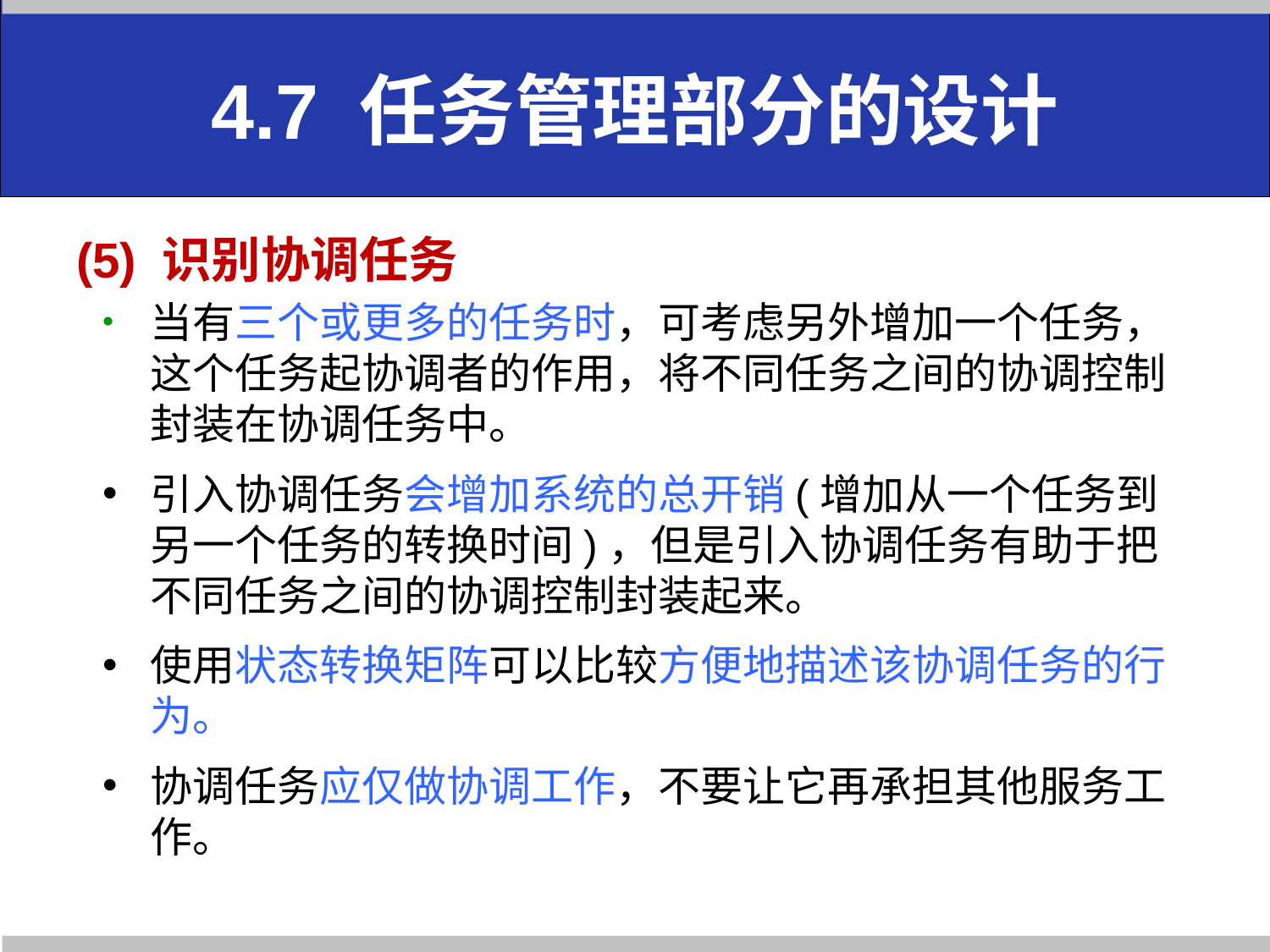

# 4.7 任务管理部分的设计
(5) 识别协调任务
当有三个或更多的任务时，可考虑另外增加一个任务，这个任务起协调者的作用，将不同任务之间的协调控制封装在协调任务中。
引入协调任务会增加系统的总开销(增加从一个任务到另一个任务的转换时间)，但是引入协调任务有助于把不同任务之间的协调控制封装起来。
使用状态转换矩阵可以比较方便地描述该协调任务的行为。
协调任务应仅做协调工作，不要让它再承担其他服务工作。
610